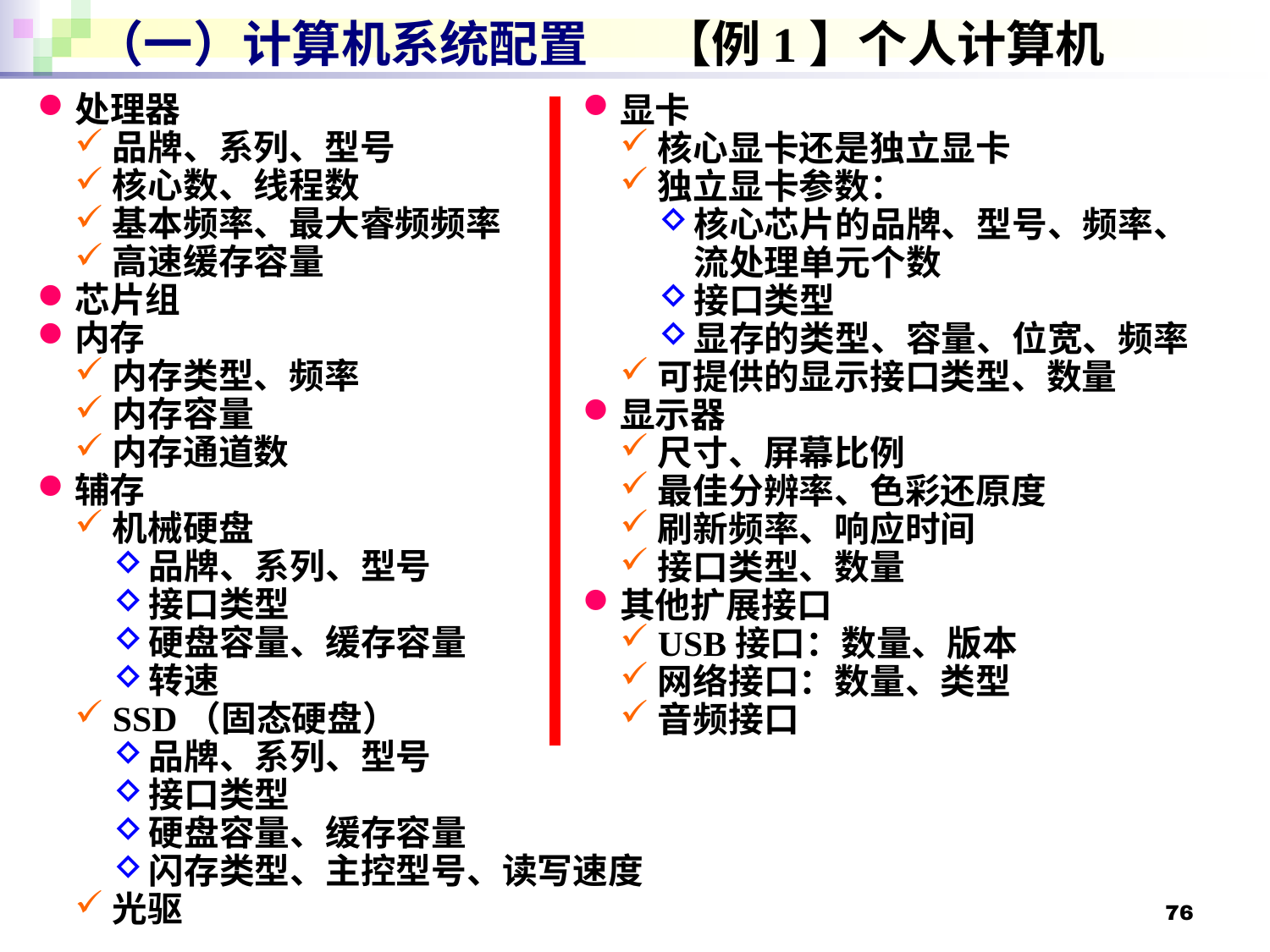

# （一）计算机系统配置
【例1】个人计算机
处理器
品牌、系列、型号
核心数、线程数
基本频率、最大睿频频率
高速缓存容量
芯片组
内存
内存类型、频率
内存容量
内存通道数
辅存
机械硬盘
品牌、系列、型号
接口类型
硬盘容量、缓存容量
转速
SSD（固态硬盘）
品牌、系列、型号
接口类型
硬盘容量、缓存容量
闪存类型、主控型号、读写速度
光驱
显卡
核心显卡还是独立显卡
独立显卡参数：
核心芯片的品牌、型号、频率、
流处理单元个数
接口类型
显存的类型、容量、位宽、频率
可提供的显示接口类型、数量
显示器
尺寸、屏幕比例
最佳分辨率、色彩还原度
刷新频率、响应时间
接口类型、数量
其他扩展接口
USB接口：数量、版本
网络接口：数量、类型
音频接口
76